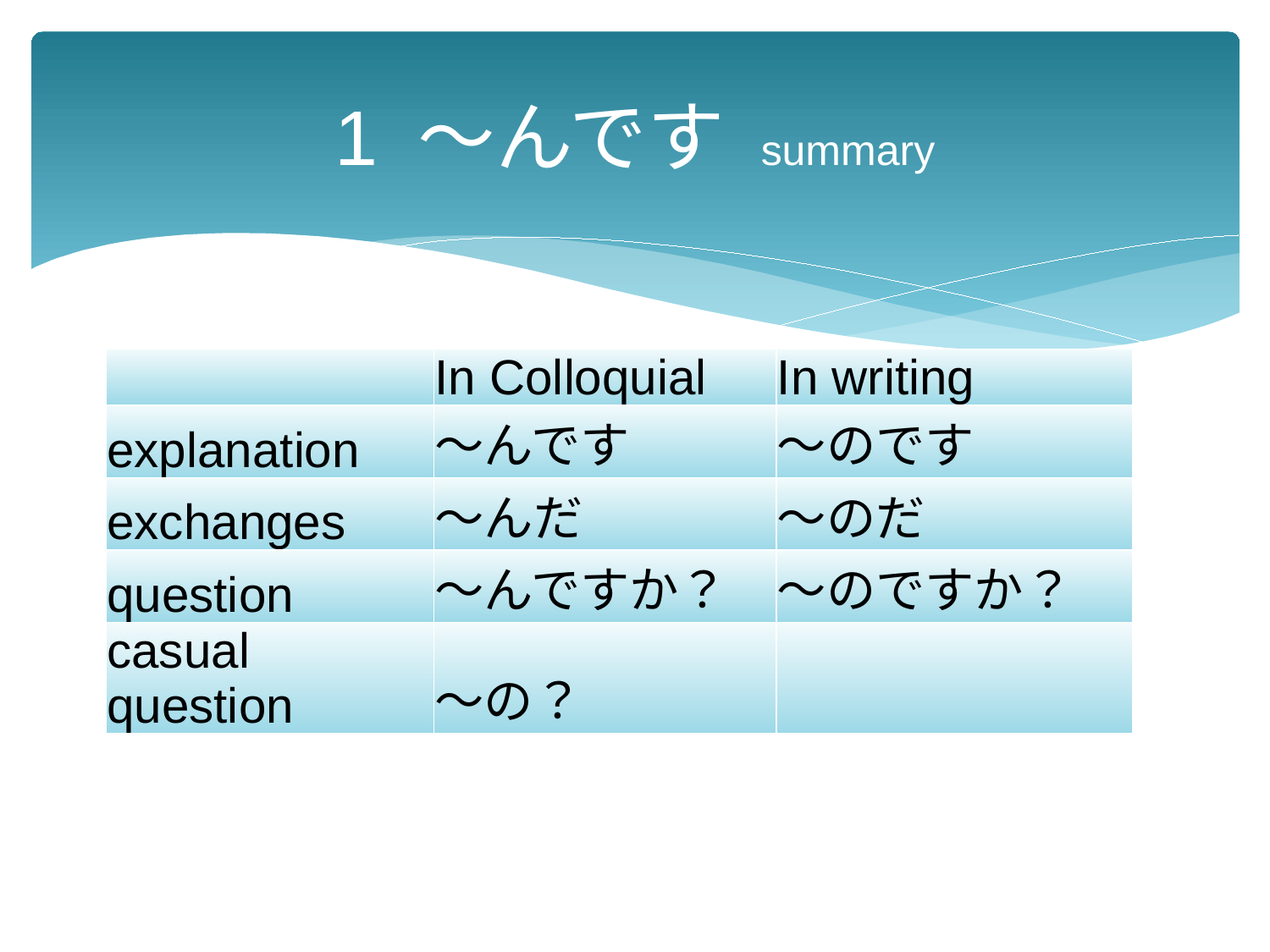

# 1 ～んです summary
|  | In Colloquial | In writing |
| --- | --- | --- |
| explanation | ～んです | ～のです |
| exchanges | ～んだ | ～のだ |
| question | ～んですか？ | ～のですか？ |
| casual question | ～の？ |  |